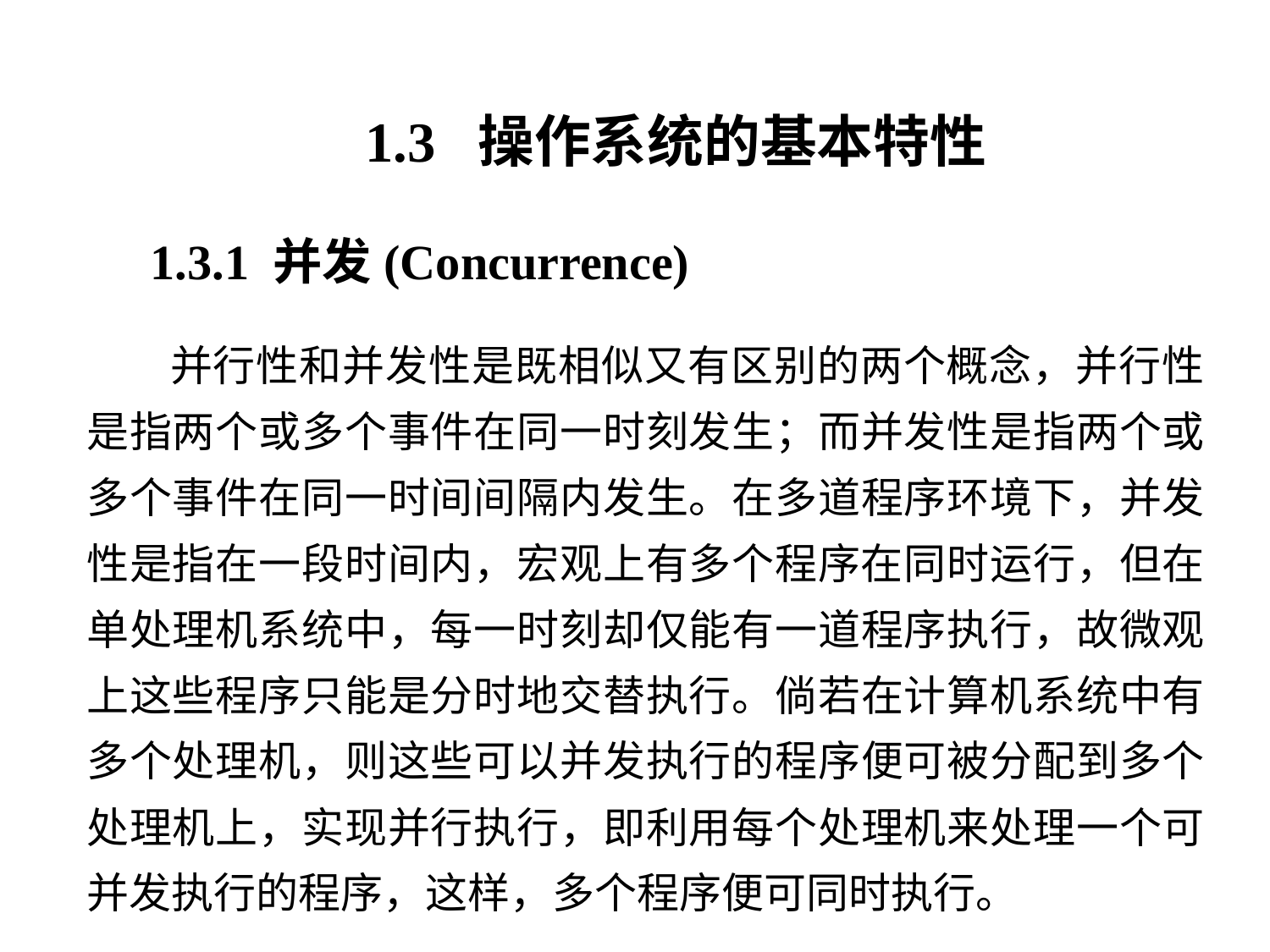

1.3  操作系统的基本特性
1.3.1 并发(Concurrence)
       并行性和并发性是既相似又有区别的两个概念，并行性是指两个或多个事件在同一时刻发生；而并发性是指两个或多个事件在同一时间间隔内发生。在多道程序环境下，并发性是指在一段时间内，宏观上有多个程序在同时运行，但在单处理机系统中，每一时刻却仅能有一道程序执行，故微观上这些程序只能是分时地交替执行。倘若在计算机系统中有多个处理机，则这些可以并发执行的程序便可被分配到多个处理机上，实现并行执行，即利用每个处理机来处理一个可并发执行的程序，这样，多个程序便可同时执行。